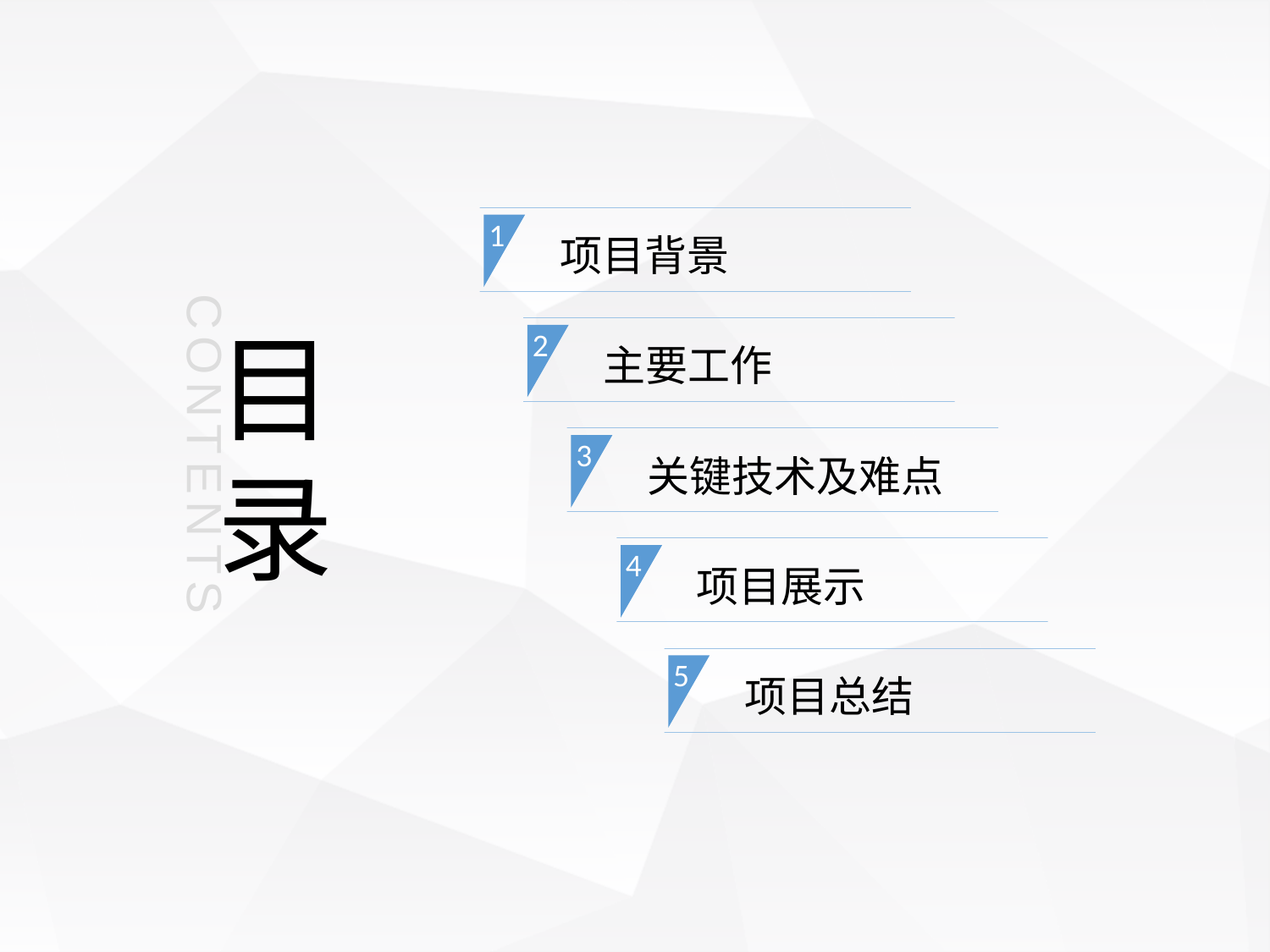

项目背景
1
目
录
主要工作
2
CONTENTS
关键技术及难点
3
项目展示
4
项目总结
5